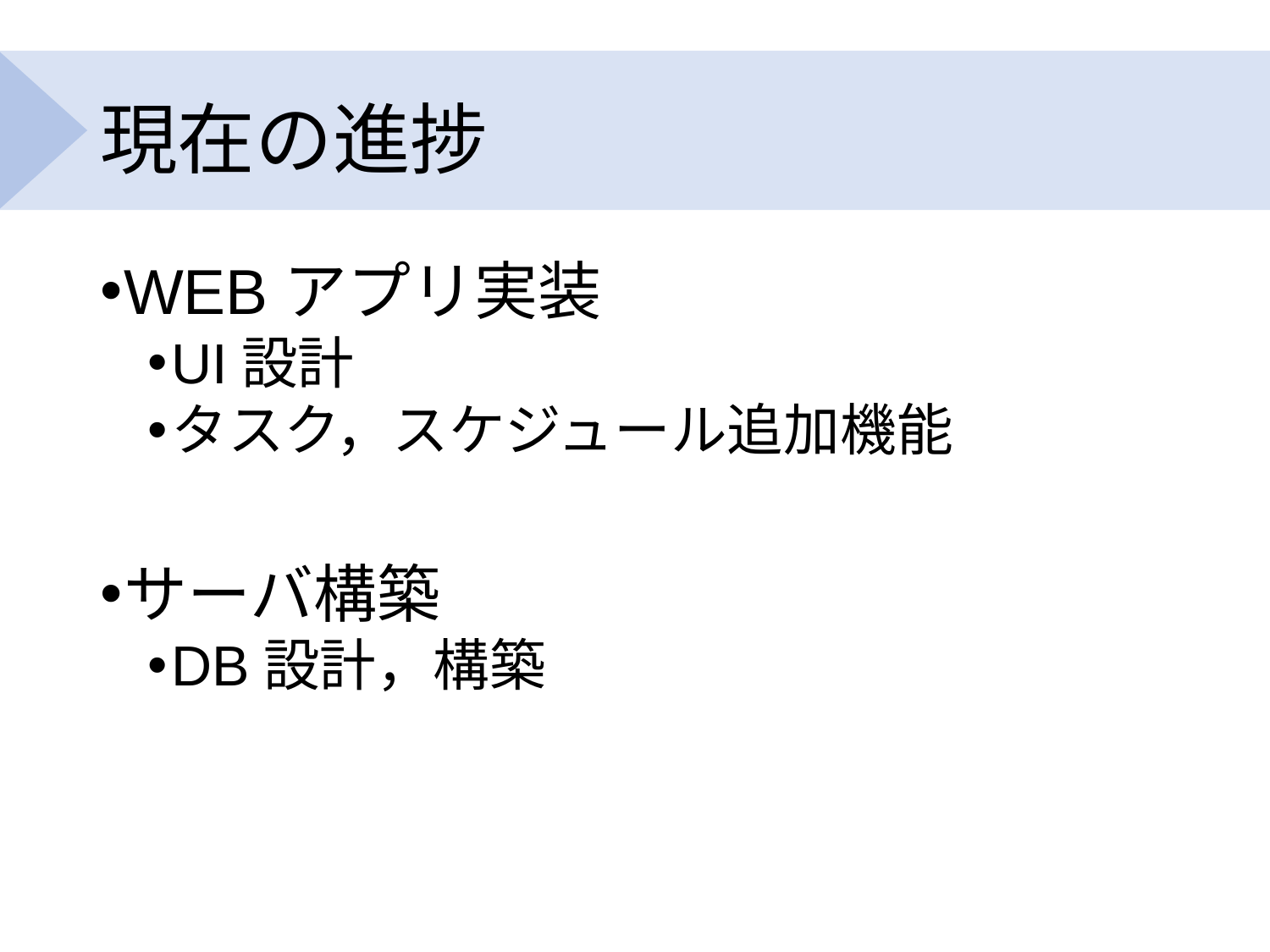

# 現在の進捗
WEBアプリ実装
UI設計
タスク，スケジュール追加機能

サーバ構築
DB設計，構築